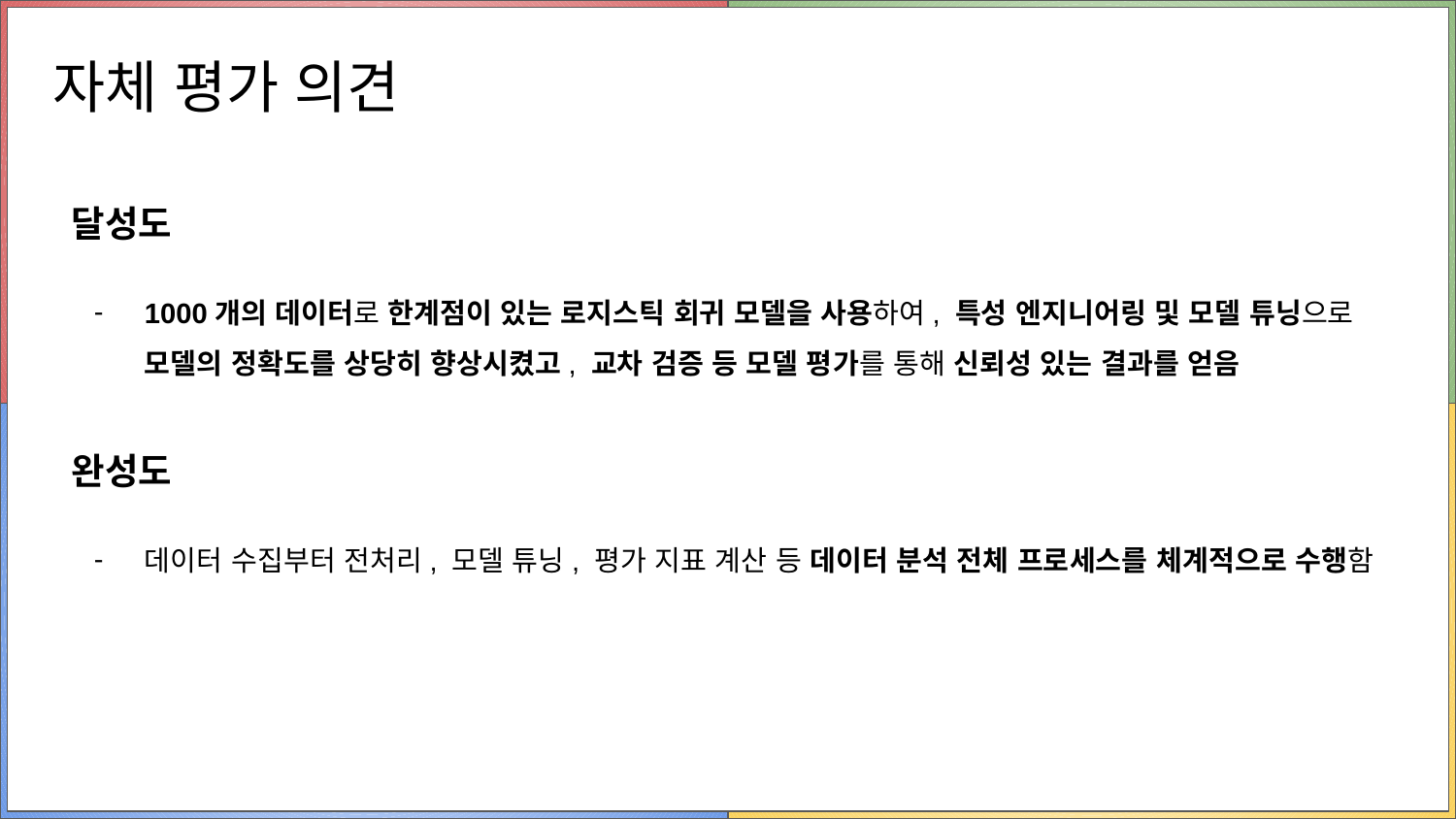

# 자체 평가 의견
달성도

1000개의 데이터로 한계점이 있는 로지스틱 회귀 모델을 사용하여, 특성 엔지니어링 및 모델 튜닝으로 모델의 정확도를 상당히 향상시켰고, 교차 검증 등 모델 평가를 통해 신뢰성 있는 결과를 얻음

완성도

데이터 수집부터 전처리, 모델 튜닝, 평가 지표 계산 등 데이터 분석 전체 프로세스를 체계적으로 수행함